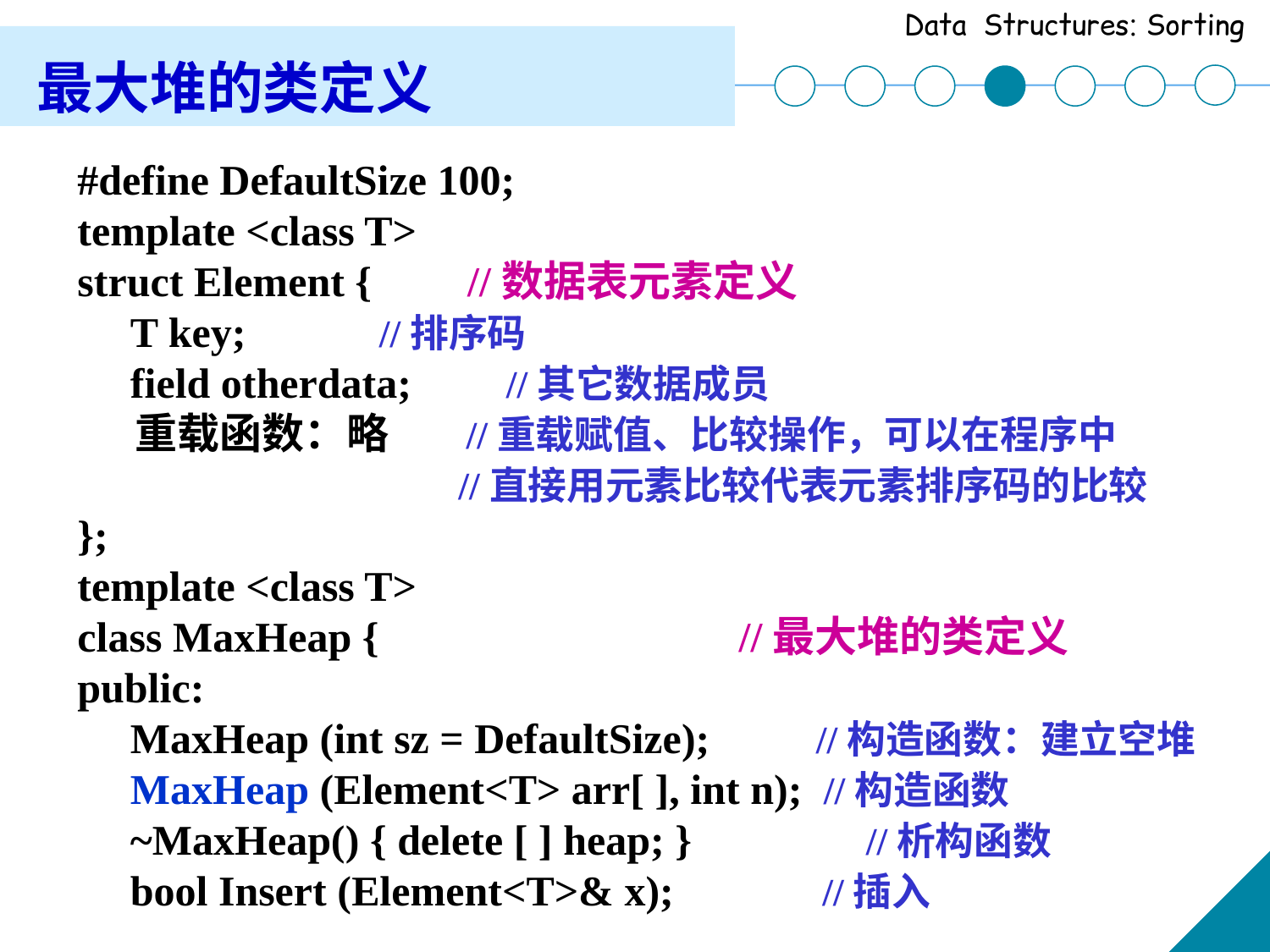

最大堆的类定义

#define DefaultSize 100;
template <class T>
struct Element {         //数据表元素定义
     T key;		//排序码
     field otherdata;	//其它数据成员
     重载函数：略       //重载赋值、比较操作，可以在程序中
                                    //直接用元素比较代表元素排序码的比较
};
template <class T>
class MaxHeap {                                  //最大堆的类定义
public:
     MaxHeap (int sz = DefaultSize);          //构造函数：建立空堆
     MaxHeap (Element<T> arr[ ], int n);  //构造函数
     ~MaxHeap() { delete [ ] heap; }	          //析构函数
     bool Insert (Element<T>& x);              //插入